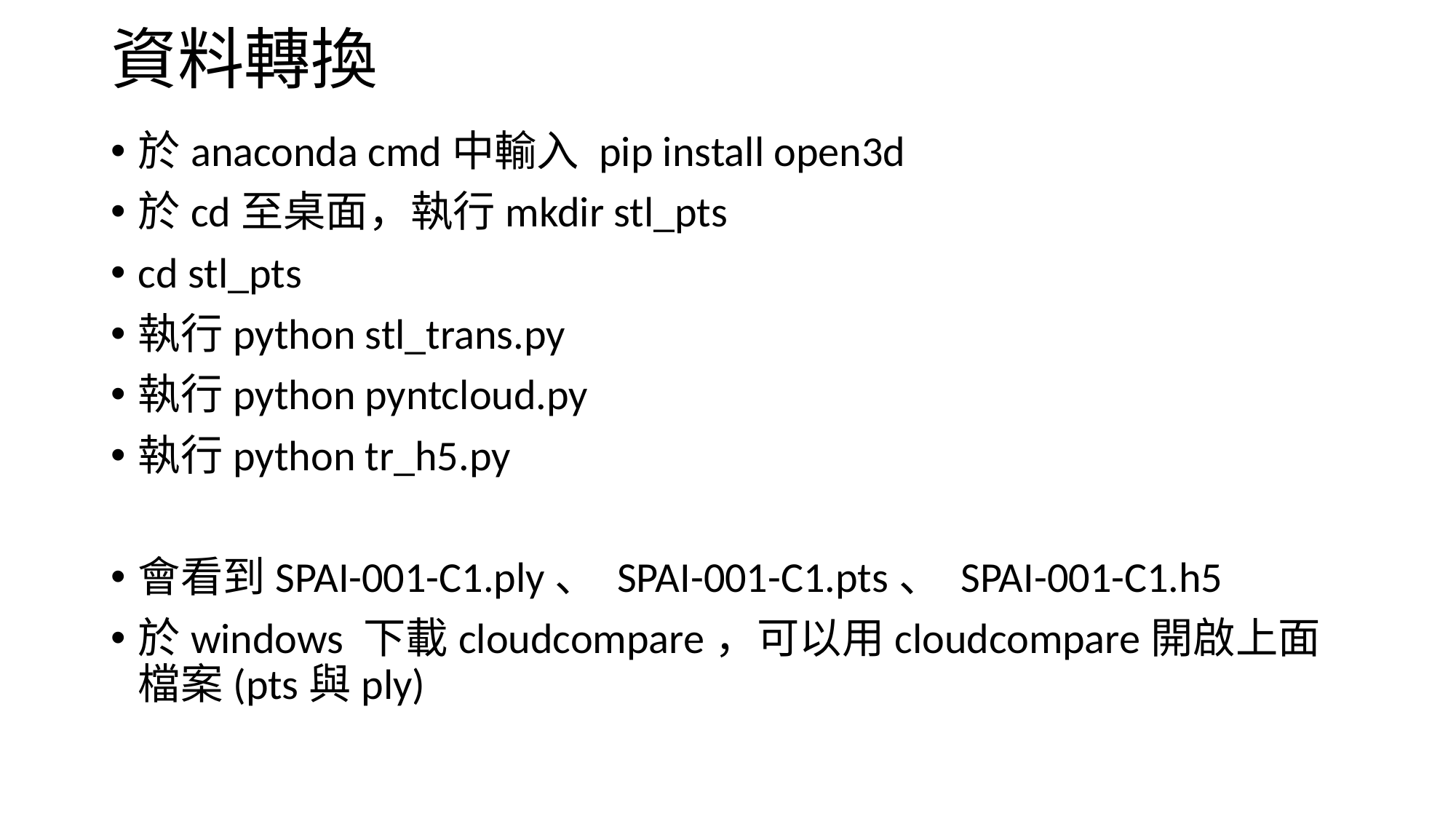

# 資料轉換
於anaconda cmd中輸入 pip install open3d
於cd至桌面，執行mkdir stl_pts
cd stl_pts
執行python stl_trans.py
執行python pyntcloud.py
執行python tr_h5.py

會看到SPAI-001-C1.ply、 SPAI-001-C1.pts、 SPAI-001-C1.h5
於windows 下載cloudcompare，可以用cloudcompare開啟上面檔案(pts與ply)